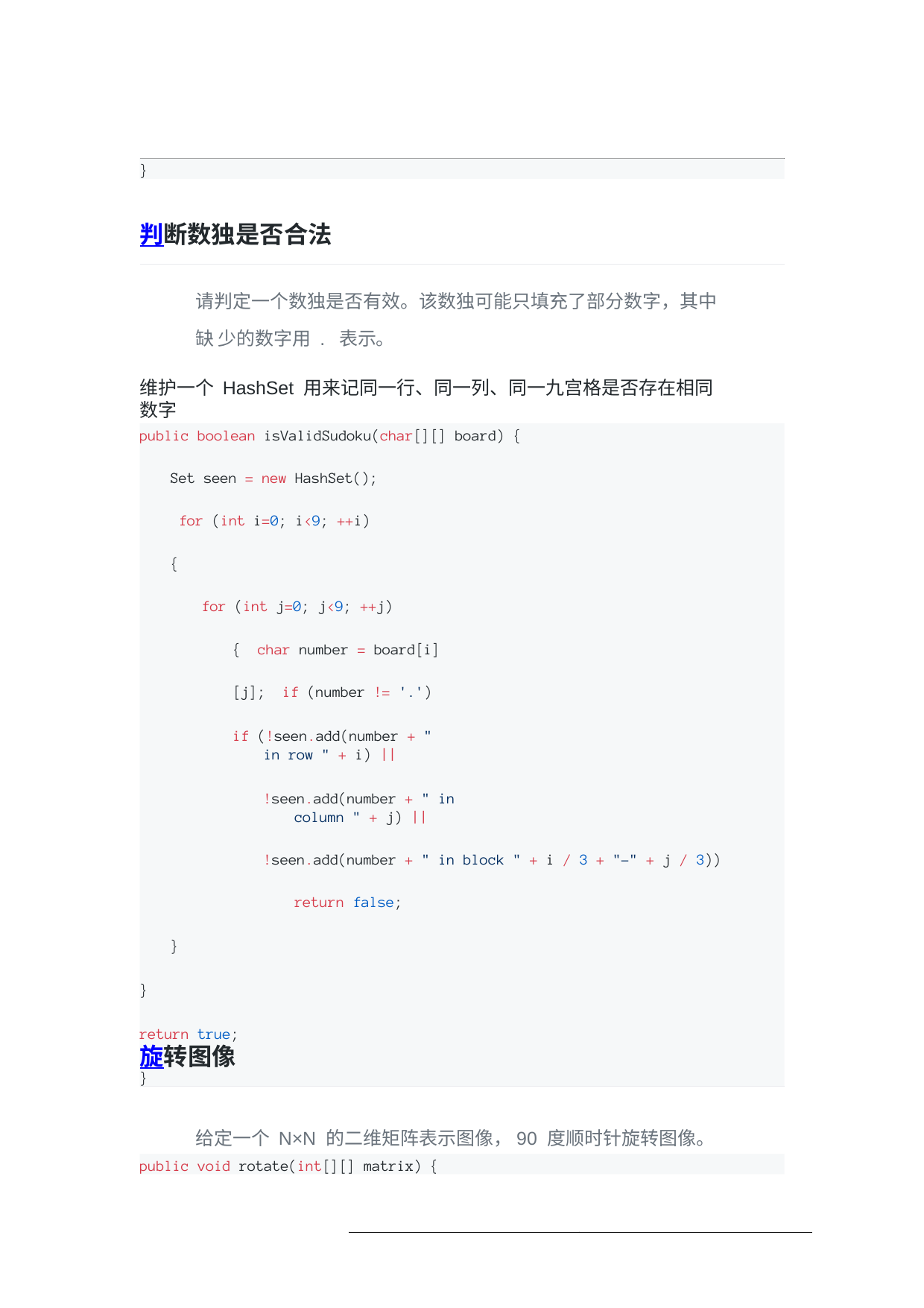

}
判断数独是否合法
请判定一个数独是否有效。该数独可能只填充了部分数字，其中缺 少的数字用 . 表示。

维护一个 HashSet 用来记同一行、同一列、同一九宫格是否存在相同数字

public boolean isValidSudoku(char[][] board) {
Set seen = new HashSet();  for (int i=0; i<9; ++i) {
for (int j=0; j<9; ++j) {  char number = board[i][j];  if (number != '.')

if (!seen.add(number + " in row " + i) ||

!seen.add(number + " in column " + j) ||
!seen.add(number + " in block " + i / 3 + "-" + j / 3))  return false;

}

}

return true;

}
旋转图像

给定一个 N×N 的二维矩阵表示图像，90 度顺时针旋转图像。

public void rotate(int[][] matrix) {